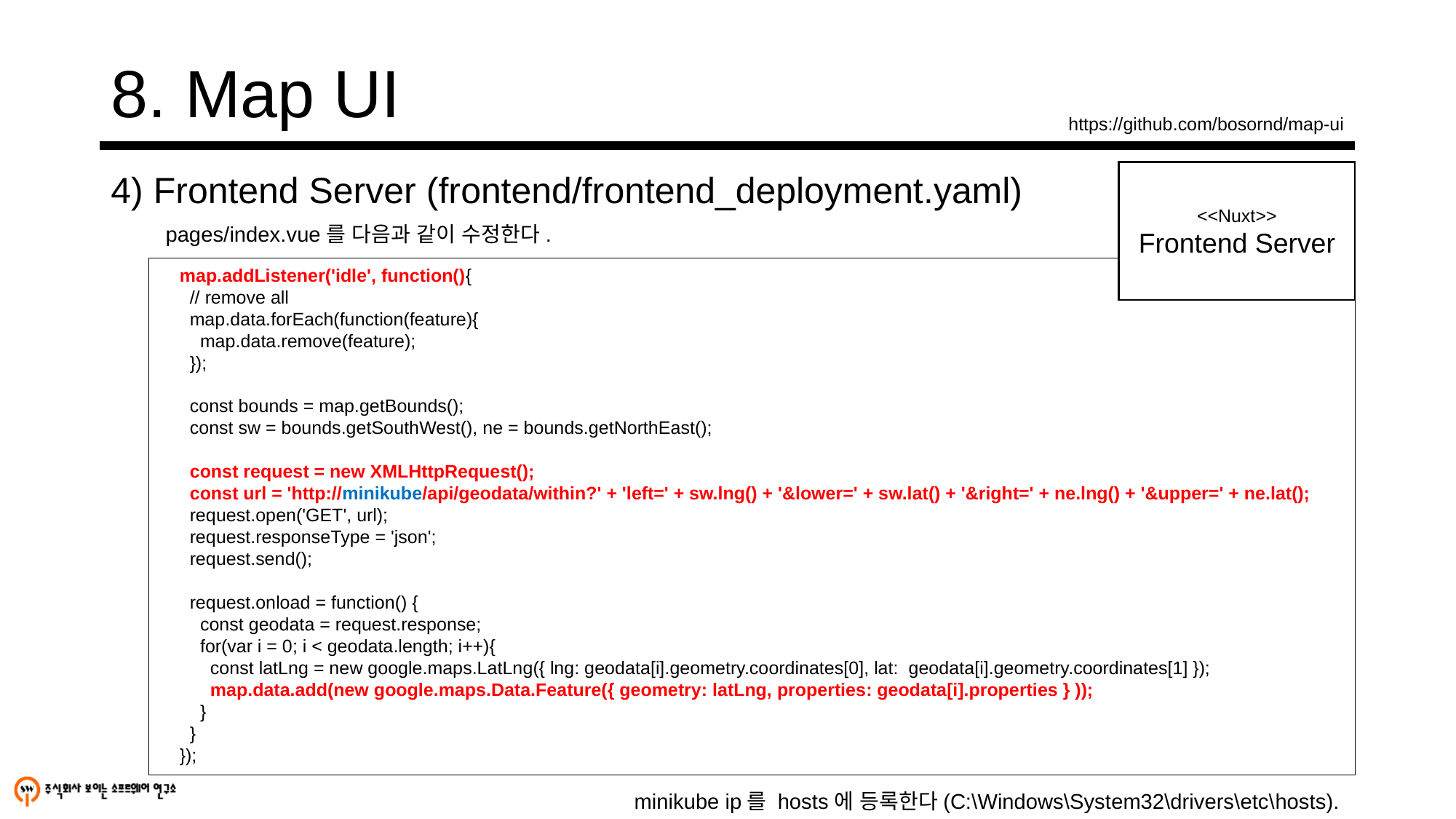

# 8. Map UI
https://github.com/bosornd/map-ui
4) Frontend Server (frontend/frontend_deployment.yaml)
<<Nuxt>>
Frontend Server
pages/index.vue를 다음과 같이 수정한다.

    map.addListener('idle', function(){
      // remove all
      map.data.forEach(function(feature){
        map.data.remove(feature);
      });

      const bounds = map.getBounds();
      const sw = bounds.getSouthWest(), ne = bounds.getNorthEast();

      const request = new XMLHttpRequest();
      const url = 'http://minikube/api/geodata/within?' + 'left=' + sw.lng() + '&lower=' + sw.lat() + '&right=' + ne.lng() + '&upper=' + ne.lat();
      request.open('GET', url);
      request.responseType = 'json';
      request.send();

      request.onload = function() {
        const geodata = request.response;
        for(var i = 0; i < geodata.length; i++){
          const latLng = new google.maps.LatLng({ lng: geodata[i].geometry.coordinates[0], lat:  geodata[i].geometry.coordinates[1] });
          map.data.add(new google.maps.Data.Feature({ geometry: latLng, properties: geodata[i].properties } ));
        }
      }
    });
minikube ip를 hosts에 등록한다(C:\Windows\System32\drivers\etc\hosts).